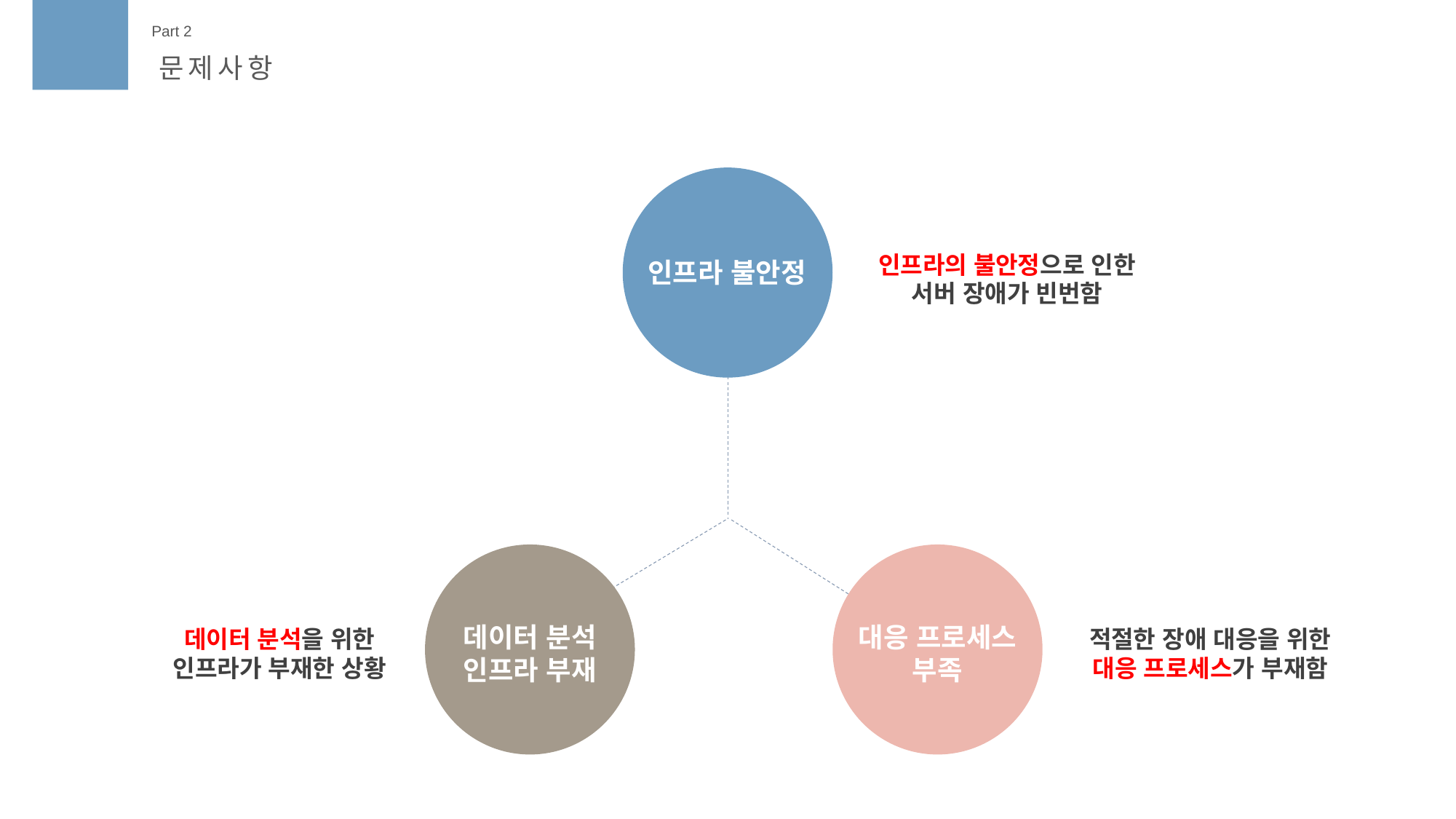

Part 2
문제사항

인프라 불안정
인프라의 불안정으로 인한
서버 장애가 빈번함

데이터 분석
인프라 부재

대응 프로세스
부족
데이터 분석을 위한
인프라가 부재한 상황
적절한 장애 대응을 위한
대응 프로세스가 부재함